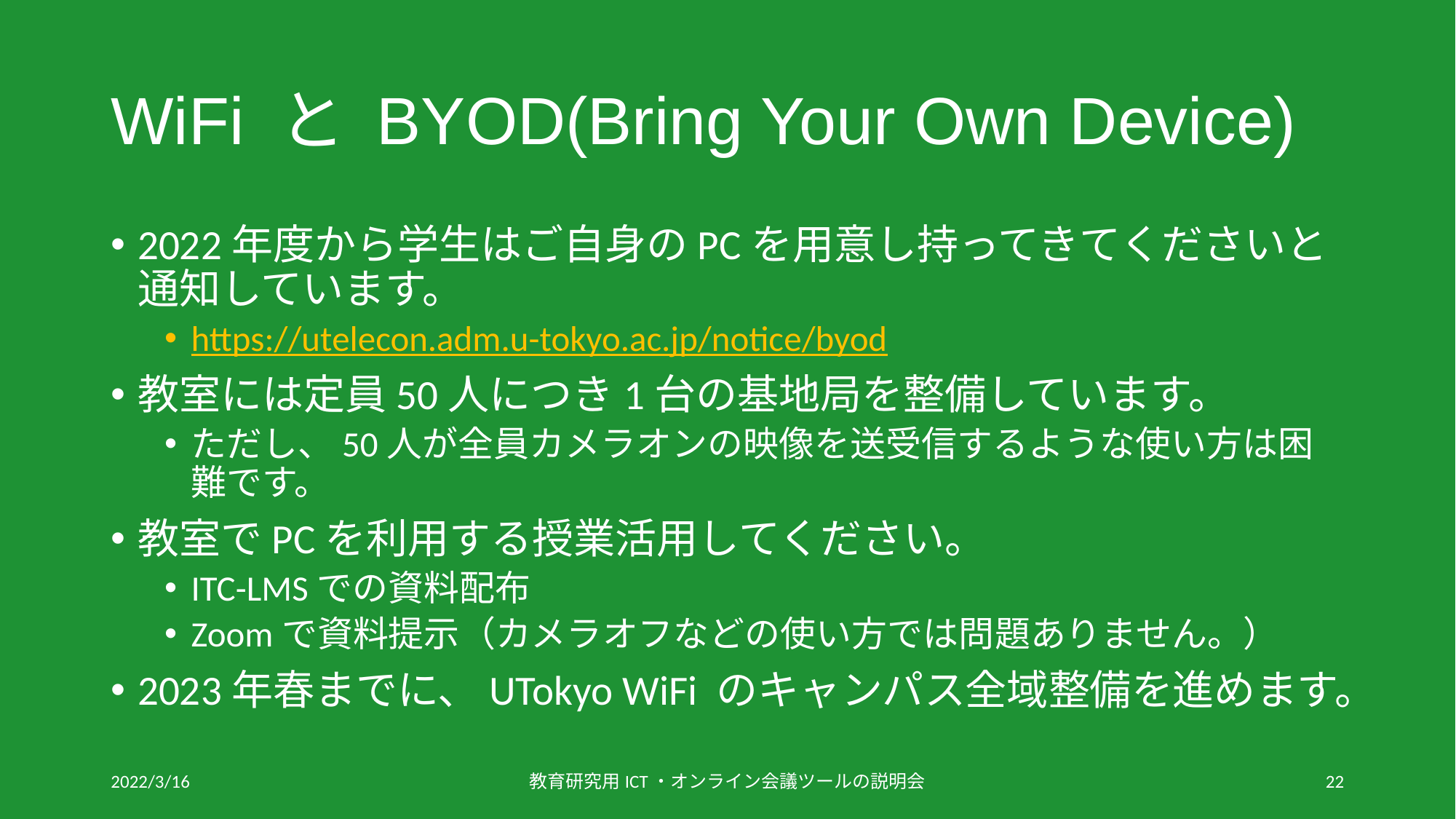

# WiFi と BYOD(Bring Your Own Device)
2022年度から学生はご自身のPCを用意し持ってきてくださいと通知しています。
https://utelecon.adm.u-tokyo.ac.jp/notice/byod
教室には定員50人につき1台の基地局を整備しています。
ただし、50人が全員カメラオンの映像を送受信するような使い方は困難です。
教室でPCを利用する授業活用してください。
ITC-LMSでの資料配布
Zoomで資料提示（カメラオフなどの使い方では問題ありません。）
2023年春までに、UTokyo WiFi のキャンパス全域整備を進めます。

2022/3/16
教育研究用ICT・オンライン会議ツールの説明会
22